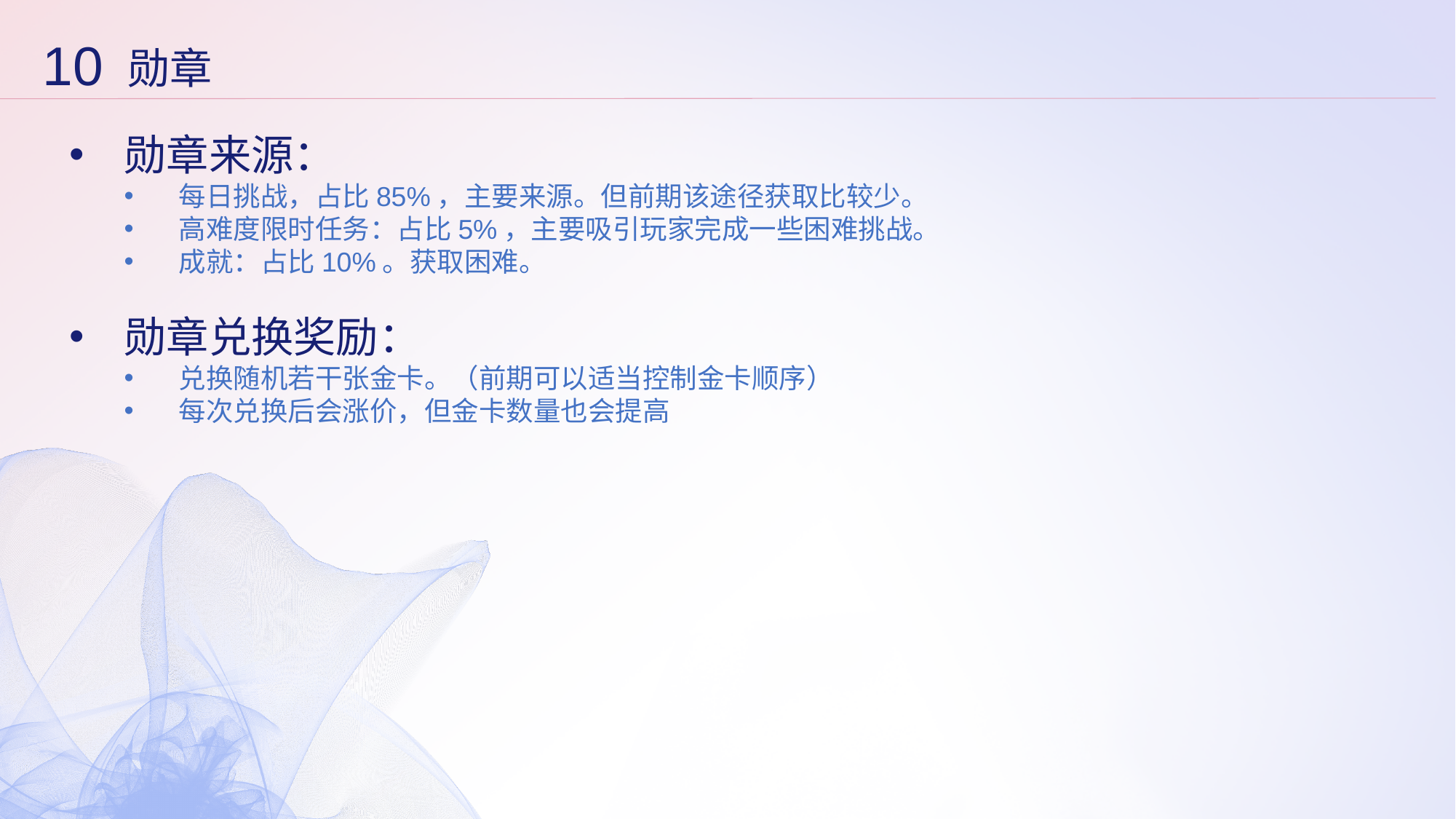

10
勋章
勋章来源：
每日挑战，占比85%，主要来源。但前期该途径获取比较少。
高难度限时任务：占比5%，主要吸引玩家完成一些困难挑战。
成就：占比10%。获取困难。

勋章兑换奖励：
兑换随机若干张金卡。（前期可以适当控制金卡顺序）
每次兑换后会涨价，但金卡数量也会提高